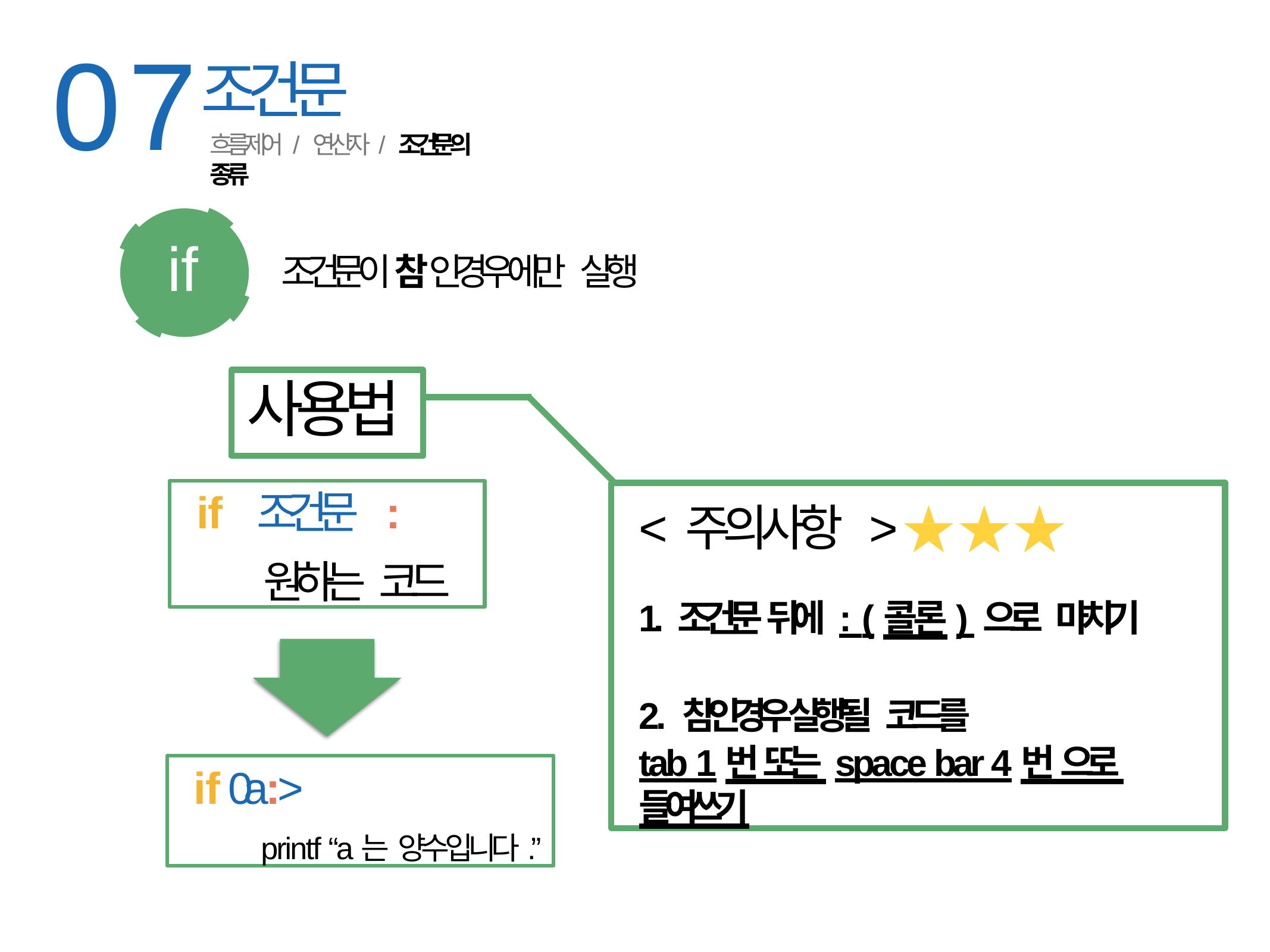

07
조건문
흐름제어  / 연산자 / 조건문의 종류

if
조건문이  참인경우에만  실행
사용법

if  조건문   :
원하는 코드
<   주의사항 >
1. 조건문  뒤에  : (콜론) 으로  마치기

2. 참인경우  실행될  코드를
tab 1번  또는  space bar 4번 으로   들여쓰기

if  a >                          0 :
printf “a는 양수입니다.”